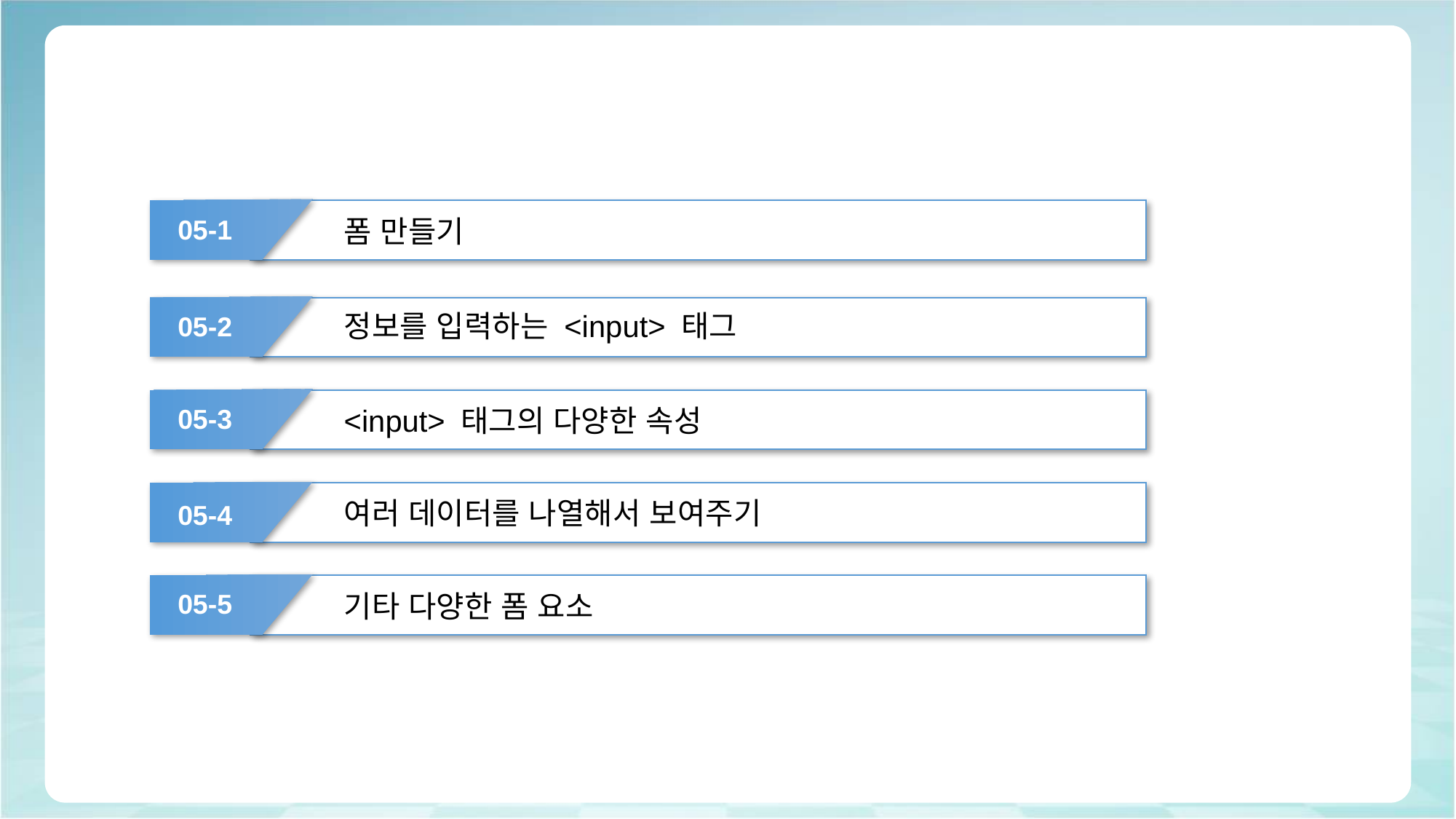

#
05-1
폼 만들기
정보를 입력하는 <input> 태그
05-2
05-3
<input> 태그의 다양한 속성
여러 데이터를 나열해서 보여주기
05-4
05-5
기타 다양한 폼 요소